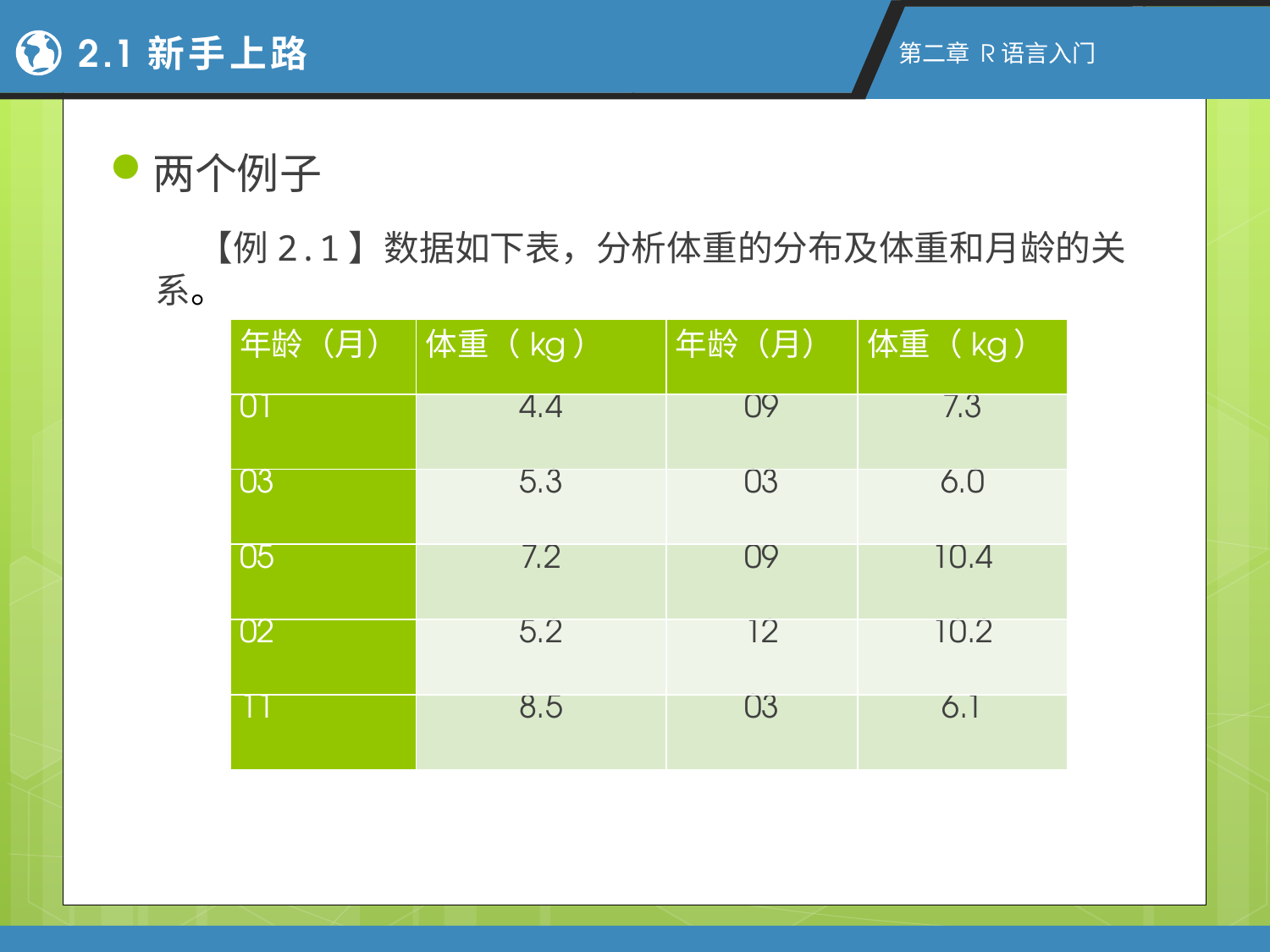

2.1新手上路

第二章 R语言入门
两个例子
【例2.1】数据如下表，分析体重的分布及体重和月龄的关系。
| 年龄（月） | 体重（kg） | 年龄（月） | 体重（kg） |
| --- | --- | --- | --- |
| 01 | 4.4 | 09 | 7.3 |
| 03 | 5.3 | 03 | 6.0 |
| 05 | 7.2 | 09 | 10.4 |
| 02 | 5.2 | 12 | 10.2 |
| 11 | 8.5 | 03 | 6.1 |